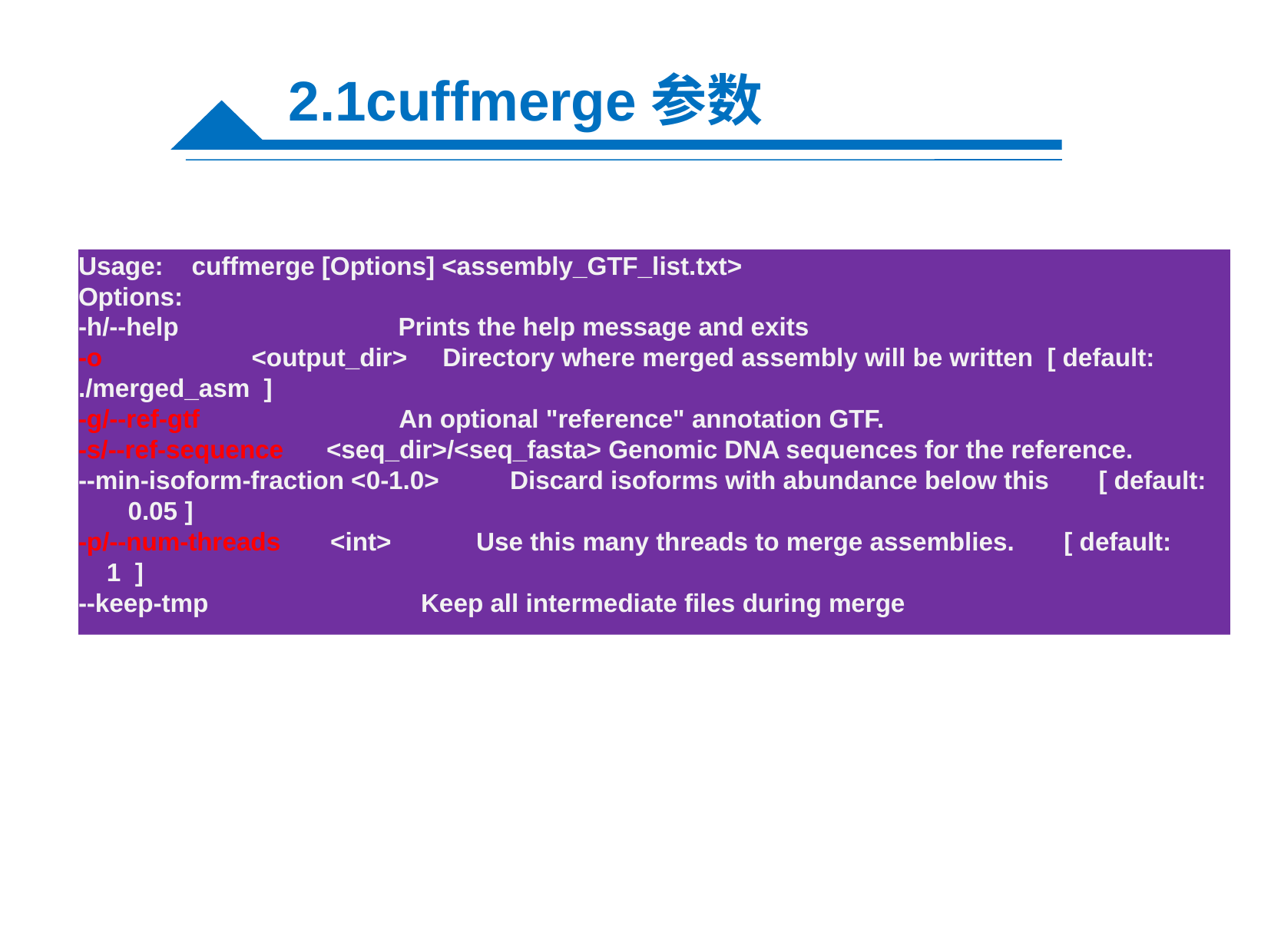

2.1cuffmerge参数

Usage:    cuffmerge [Options] <assembly_GTF_list.txt>
Options:
-h/--help                               Prints the help message and exits
-o                     <output_dir>     Directory where merged assembly will be written  [ default: ./merged_asm  ]
-g/--ref-gtf                            An optional "reference" annotation GTF.
-s/--ref-sequence      <seq_dir>/<seq_fasta> Genomic DNA sequences for the reference.
--min-isoform-fraction <0-1.0>          Discard isoforms with abundance below this       [ default:           0.05 ]
-p/--num-threads       <int>            Use this many threads to merge assemblies.       [ default:             1  ]
--keep-tmp                              Keep all intermediate files during merge